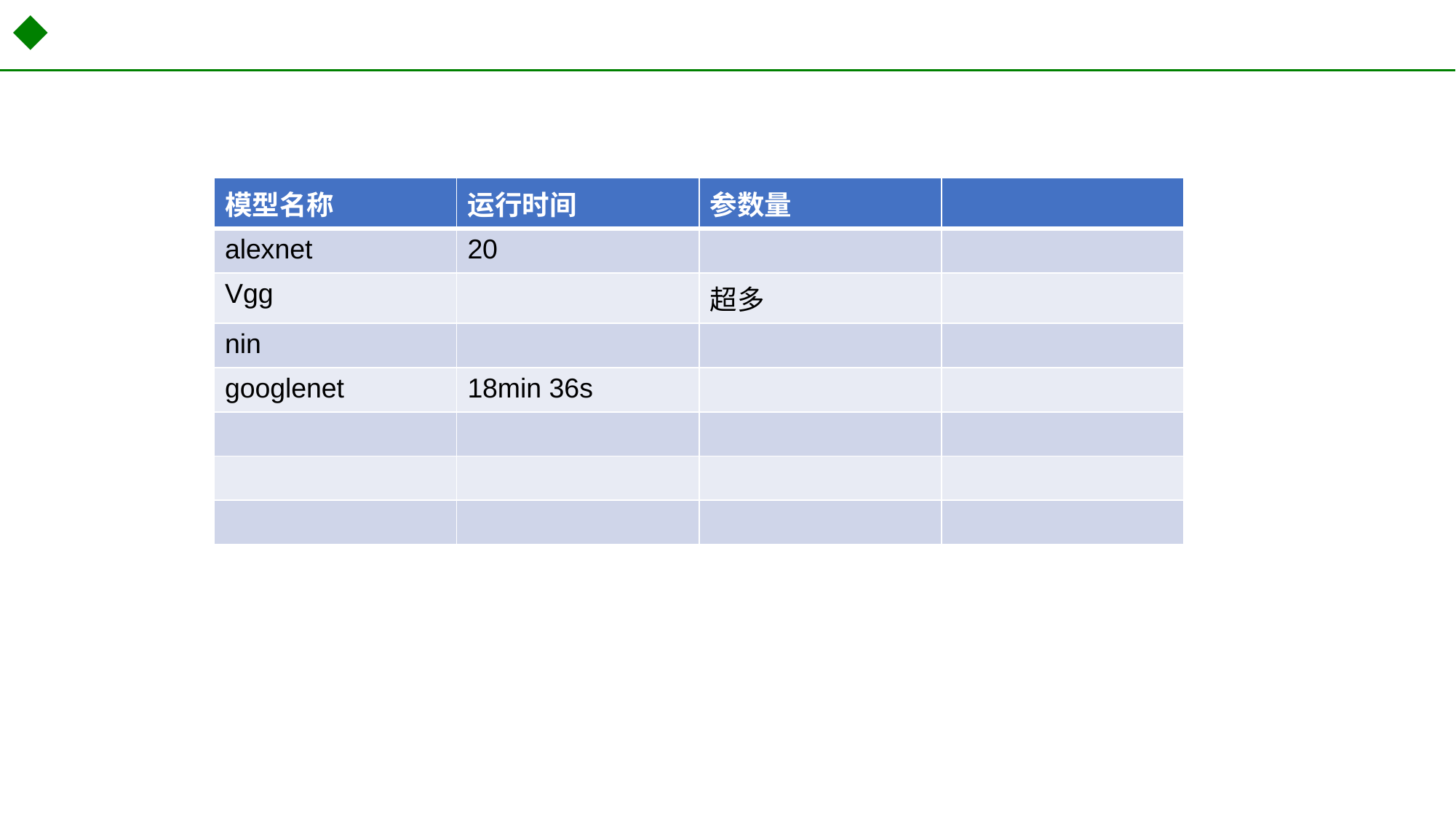

| 模型名称 | 运行时间 | 参数量 |  |
| --- | --- | --- | --- |
| alexnet | 20 |  |  |
| Vgg |  | 超多 |  |
| nin |  |  |  |
| googlenet | 18min 36s |  |  |
|  |  |  |  |
|  |  |  |  |
|  |  |  |  |